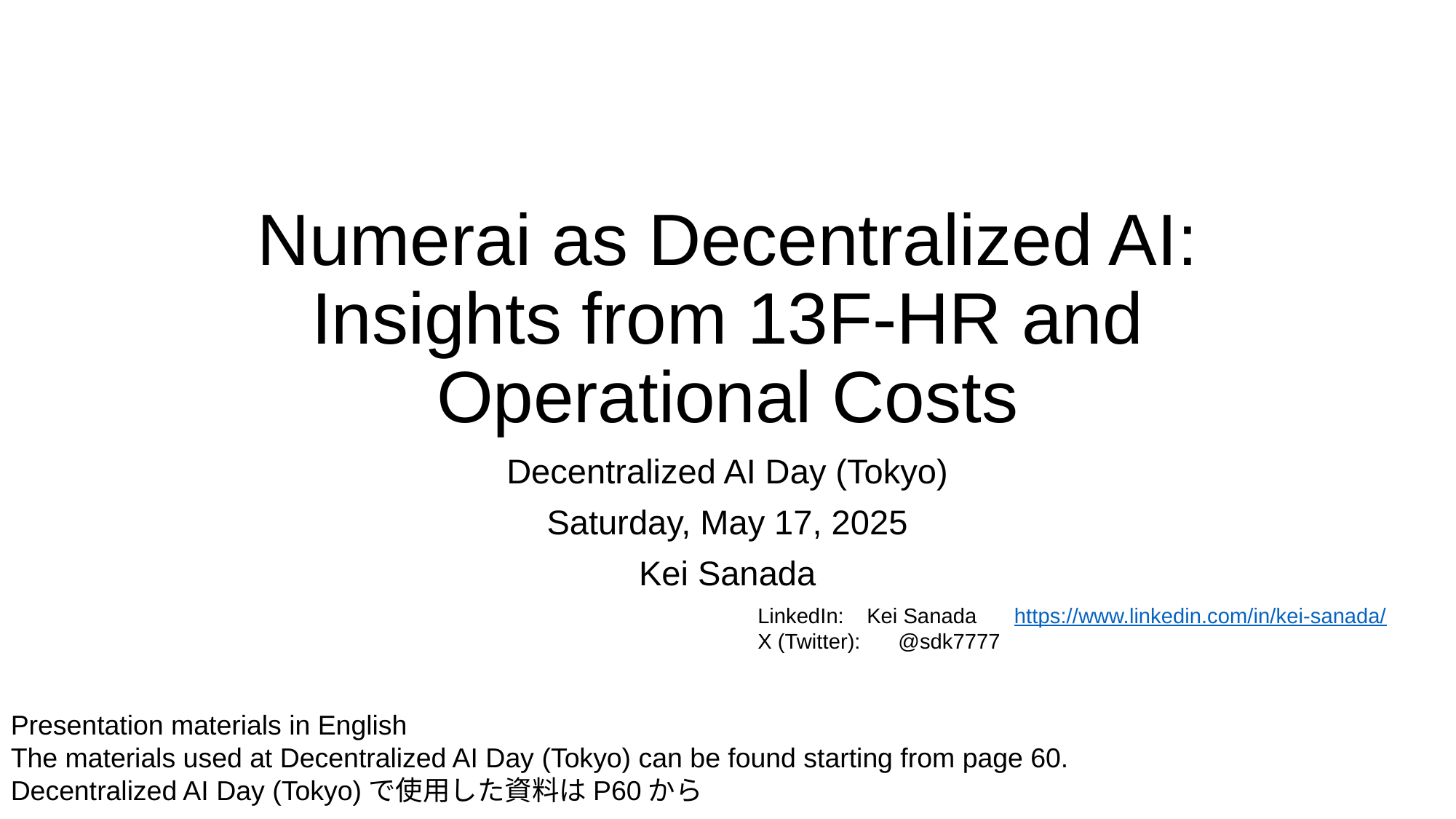

# Numerai as Decentralized AI: Insights from 13F-HR and Operational Costs
Decentralized AI Day (Tokyo)
Saturday, May 17, 2025
Kei Sanada

LinkedIn:	Kei Sanada 　https://www.linkedin.com/in/kei-sanada/
X (Twitter): 　@sdk7777
Presentation materials in English
The materials used at Decentralized AI Day (Tokyo) can be found starting from page 60.
Decentralized AI Day (Tokyo)で使用した資料はP60から